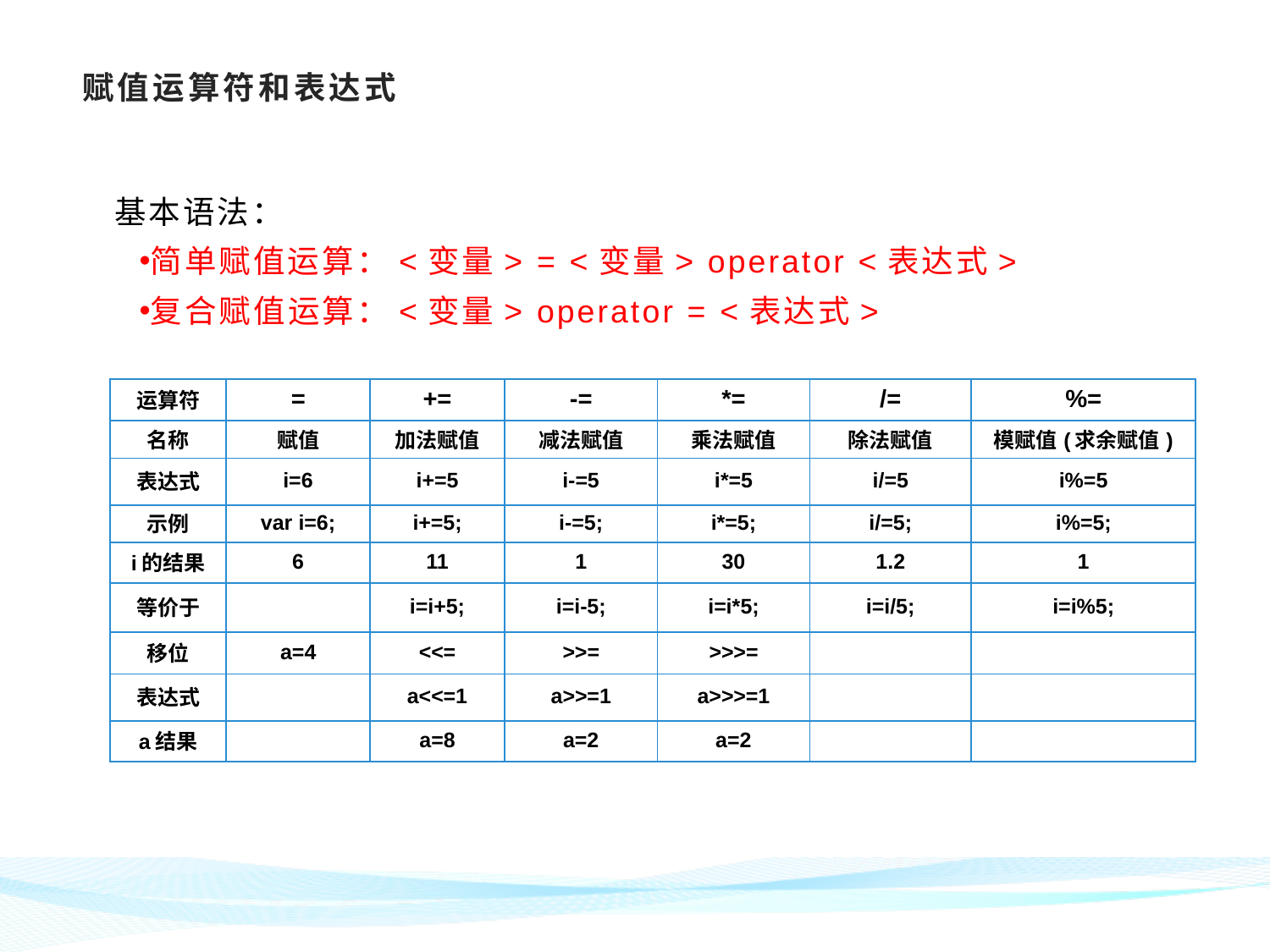

# 赋值运算符和表达式
基本语法：
简单赋值运算：<变量> = <变量> operator <表达式>
复合赋值运算：<变量> operator = <表达式>
| 运算符 | = | += | -= | \*= | /= | %= |
| --- | --- | --- | --- | --- | --- | --- |
| 名称 | 赋值 | 加法赋值 | 减法赋值 | 乘法赋值 | 除法赋值 | 模赋值(求余赋值) |
| 表达式 | i=6 | i+=5 | i-=5 | i\*=5 | i/=5 | i%=5 |
| 示例 | var i=6; | i+=5; | i-=5; | i\*=5; | i/=5; | i%=5; |
| i的结果 | 6 | 11 | 1 | 30 | 1.2 | 1 |
| 等价于 |  | i=i+5; | i=i-5; | i=i\*5; | i=i/5; | i=i%5; |
| 移位 | a=4 | <<= | >>= | >>>= |  |  |
| 表达式 |  | a<<=1 | a>>=1 | a>>>=1 |  |  |
| a结果 |  | a=8 | a=2 | a=2 |  |  |